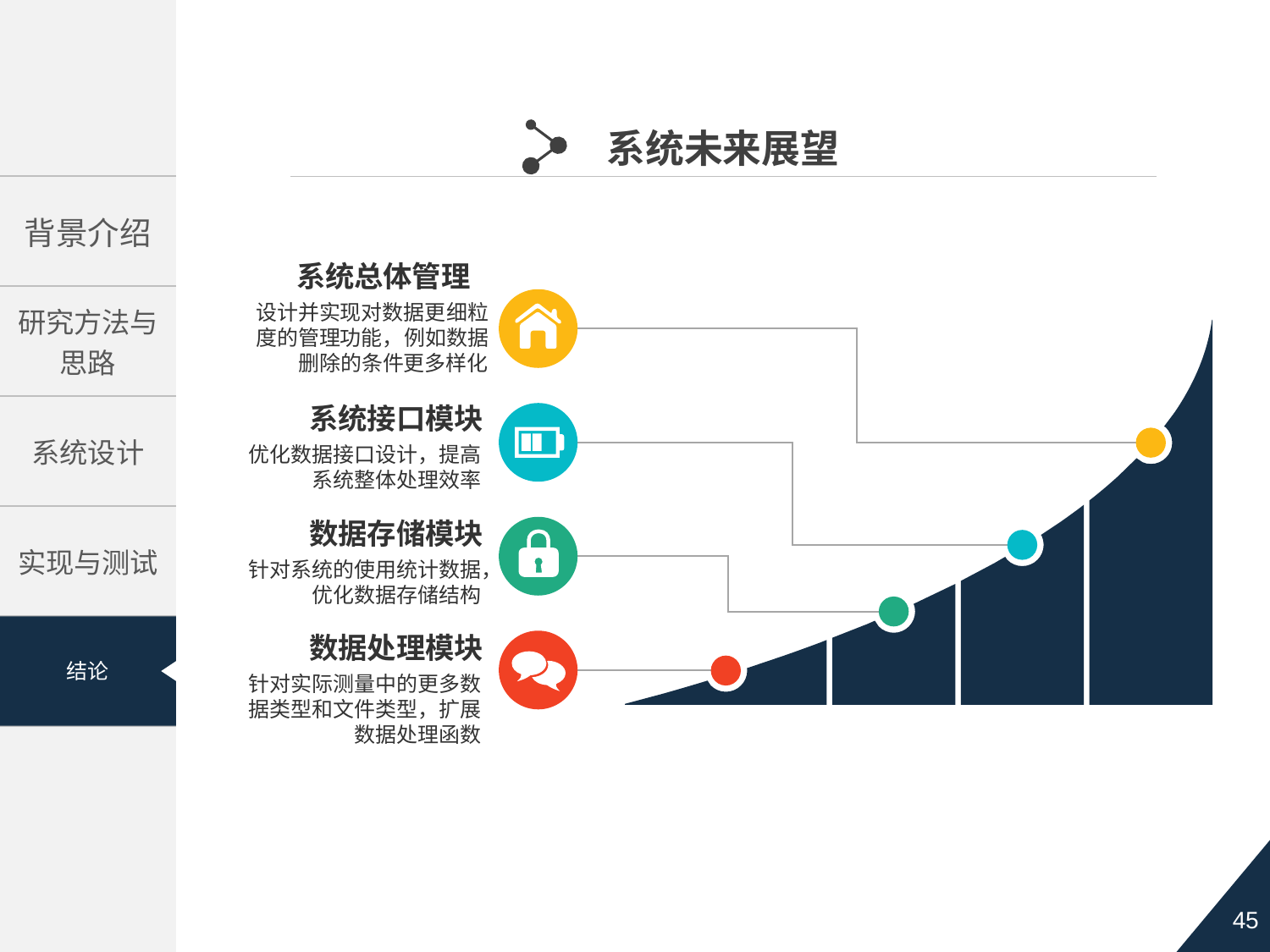

系统未来展望
系统总体管理

设计并实现对数据更细粒度的管理功能，例如数据删除的条件更多样化

系统接口模块

优化数据接口设计，提高系统整体处理效率

数据存储模块

针对系统的使用统计数据，优化数据存储结构

数据处理模块

针对实际测量中的更多数据类型和文件类型，扩展数据处理函数